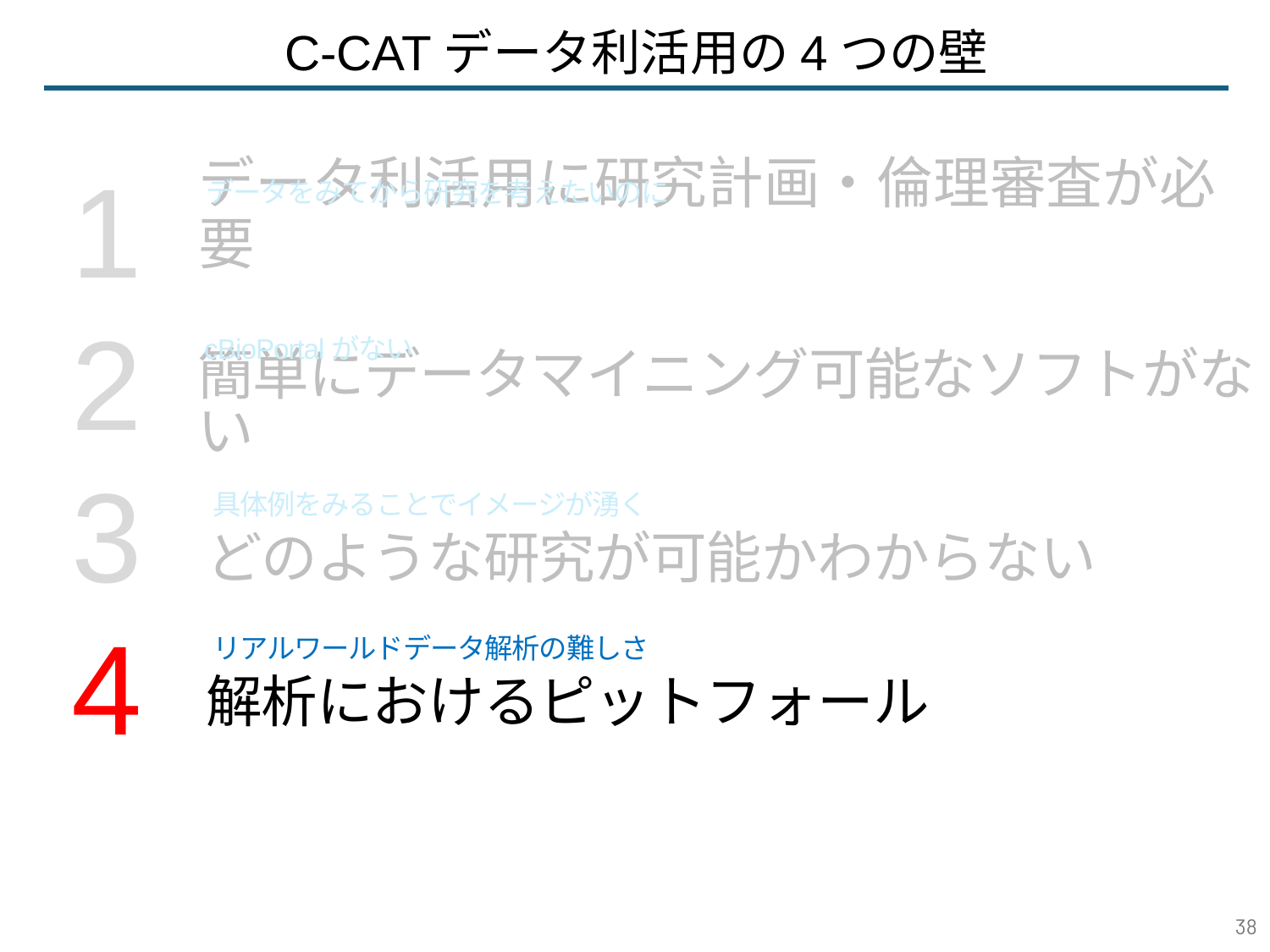

C-CATデータ利活用の4つの壁
1
2
3
4

データをみてから研究を考えたいのに
データ利活用に研究計画・倫理審査が必要
cBioPortalがない
簡単にデータマイニング可能なソフトがない
具体例をみることでイメージが湧く
どのような研究が可能かわからない
リアルワールドデータ解析の難しさ
解析におけるピットフォール
38